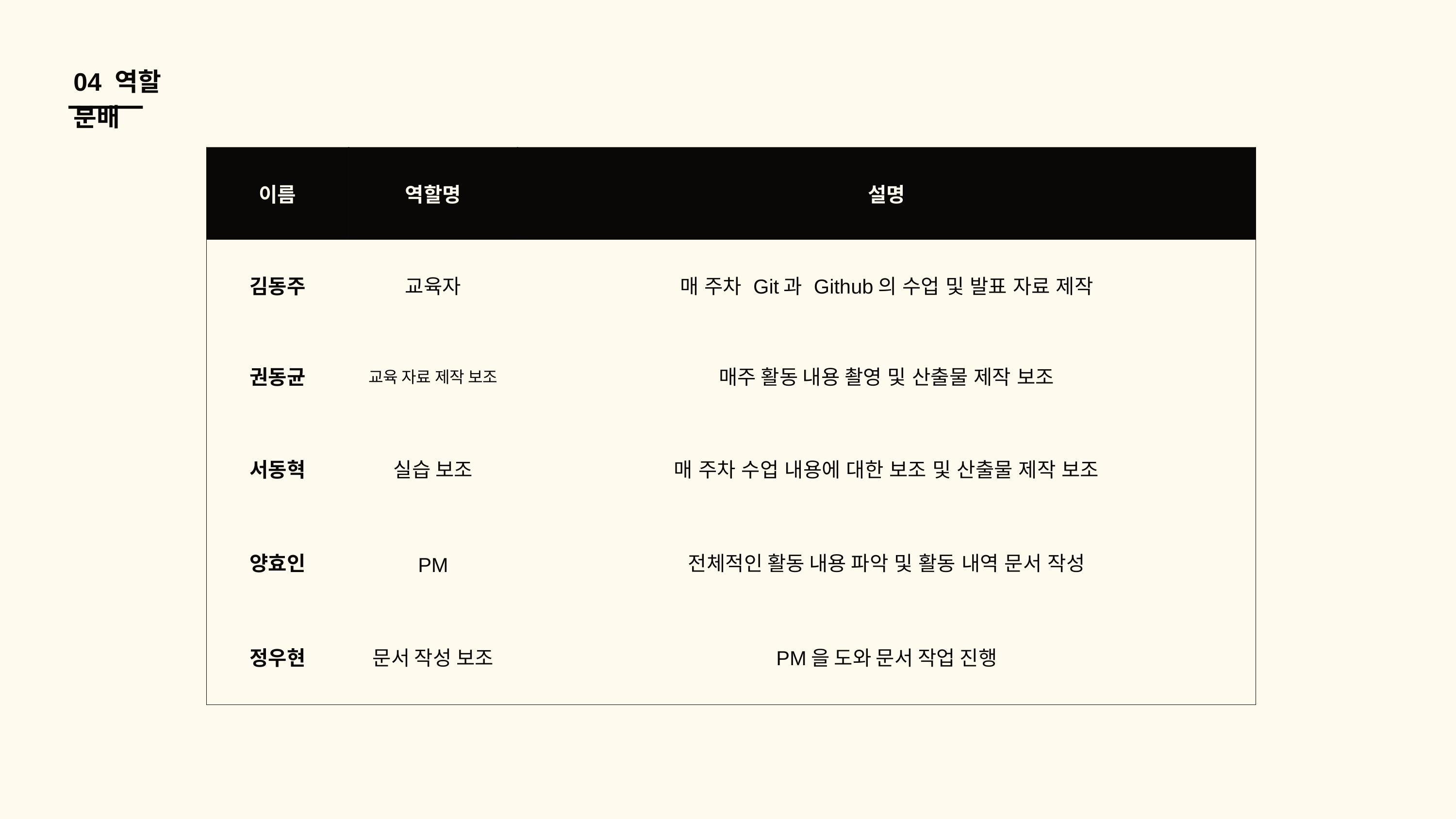

04 역할 분배

| 이름 | 역할명 | 설명 |
| --- | --- | --- |
| 김동주 | 교육자 | 매 주차 Git과 Github의 수업 및 발표 자료 제작 |
| 권동균 | 교육 자료 제작 보조 | 매주 활동 내용 촬영 및 산출물 제작 보조 |
| 서동혁 | 실습 보조 | 매 주차 수업 내용에 대한 보조 및 산출물 제작 보조 |
| 양효인 | PM | 전체적인 활동 내용 파악 및 활동 내역 문서 작성 |
| 정우현 | 문서 작성 보조 | PM을 도와 문서 작업 진행 |